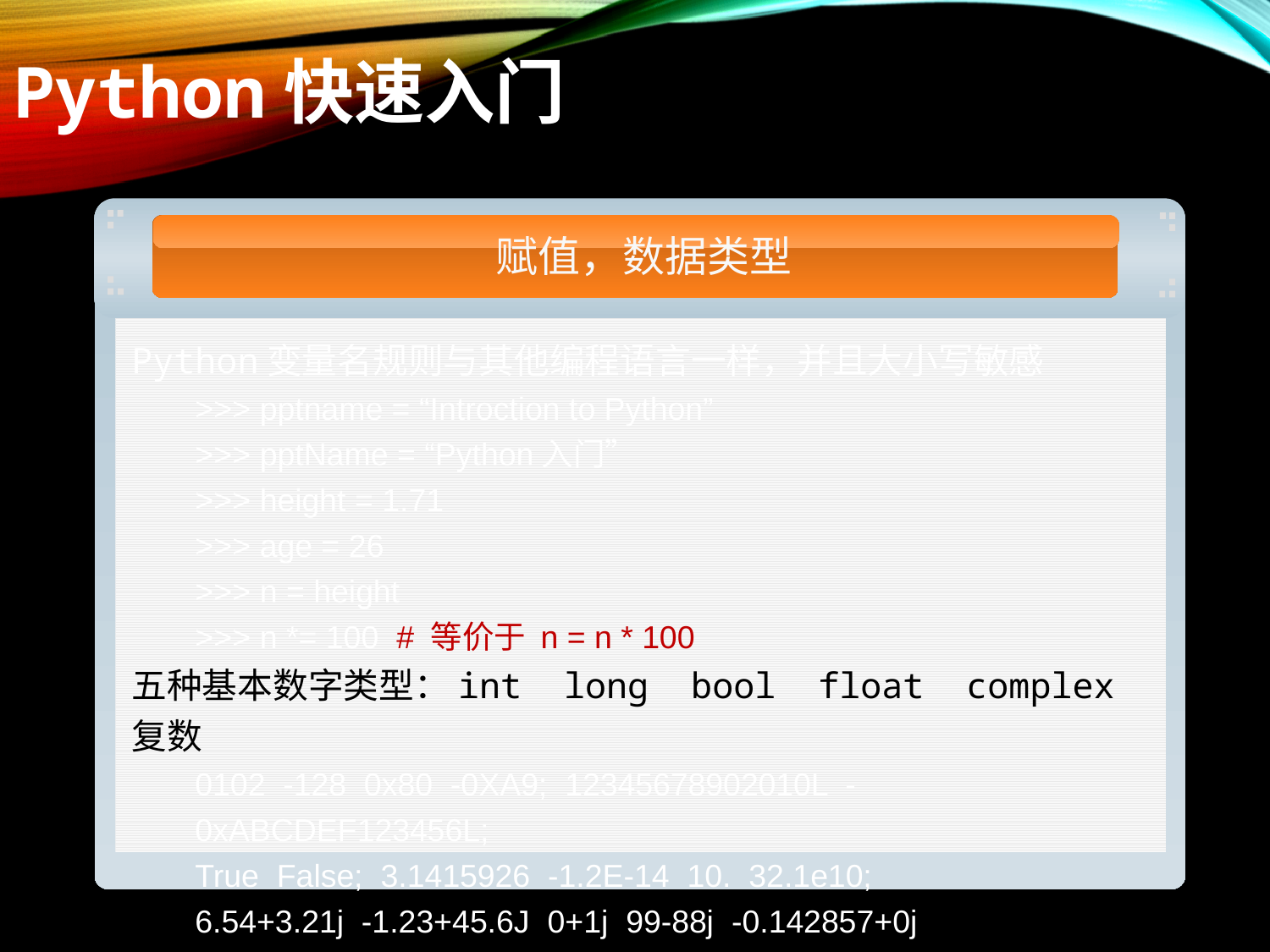

# Python快速入门

赋值，数据类型

Python变量名规则与其他编程语言一样，并且大小写敏感
>>> pptname = “Introction to Python”
>>> pptName = “Python入门”
>>> height = 1.71
>>> age = 26
>>> n = height
>>> n *= 100  # 等价于 n = n * 100
五种基本数字类型：int  long  bool  float  complex复数
0102  -128  0x80  -0XA9;  12345678902010L  -0xABCDEF123456L;
True  False;  3.1415926  -1.2E-14  10.  32.1e10;
6.54+3.21j  -1.23+45.6J  0+1j  99-88j  -0.142857+0j